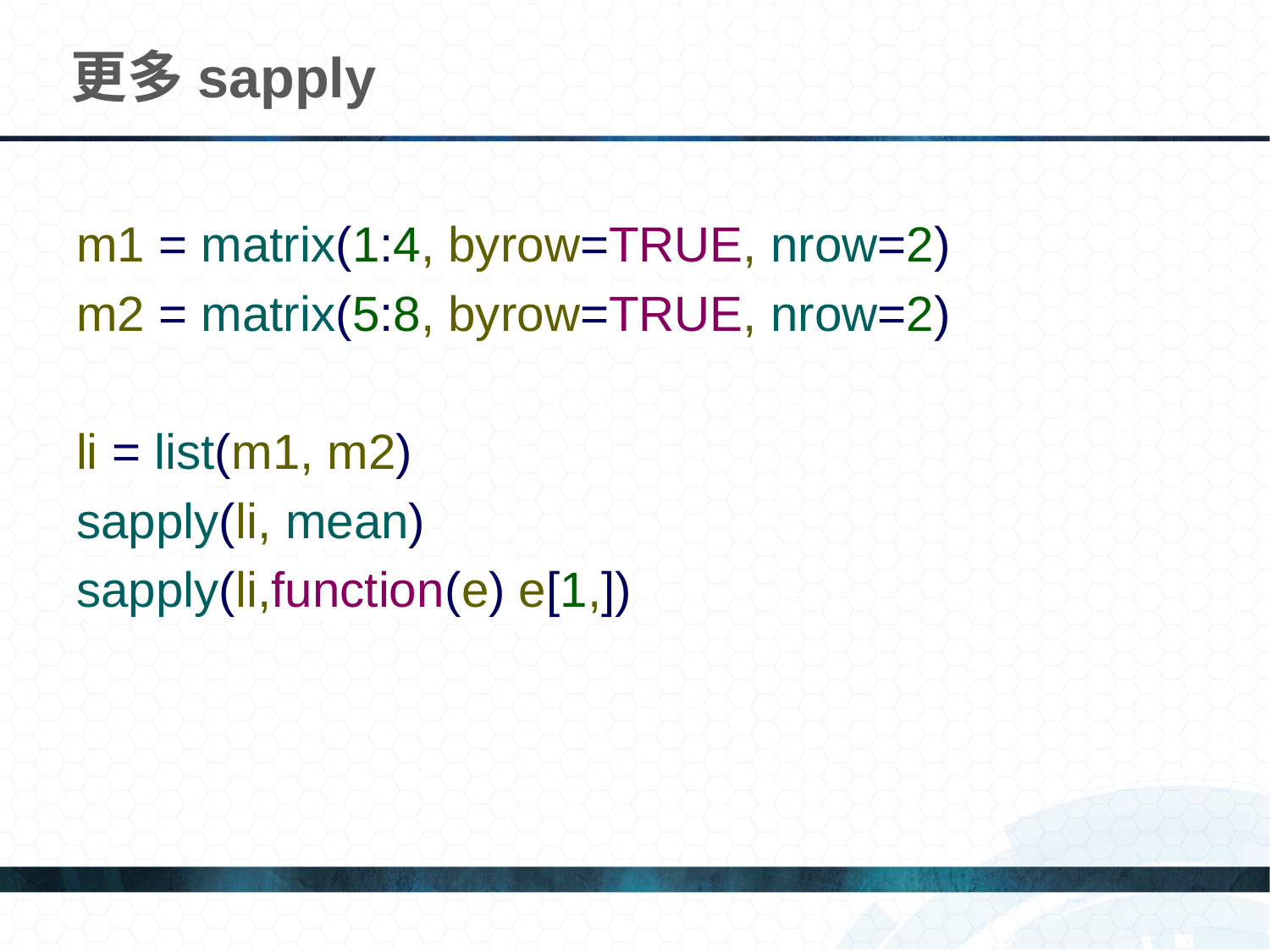

# 更多sapply
m1 = matrix(1:4, byrow=TRUE, nrow=2)
m2 = matrix(5:8, byrow=TRUE, nrow=2)

li = list(m1, m2)
sapply(li, mean)
sapply(li,function(e) e[1,])